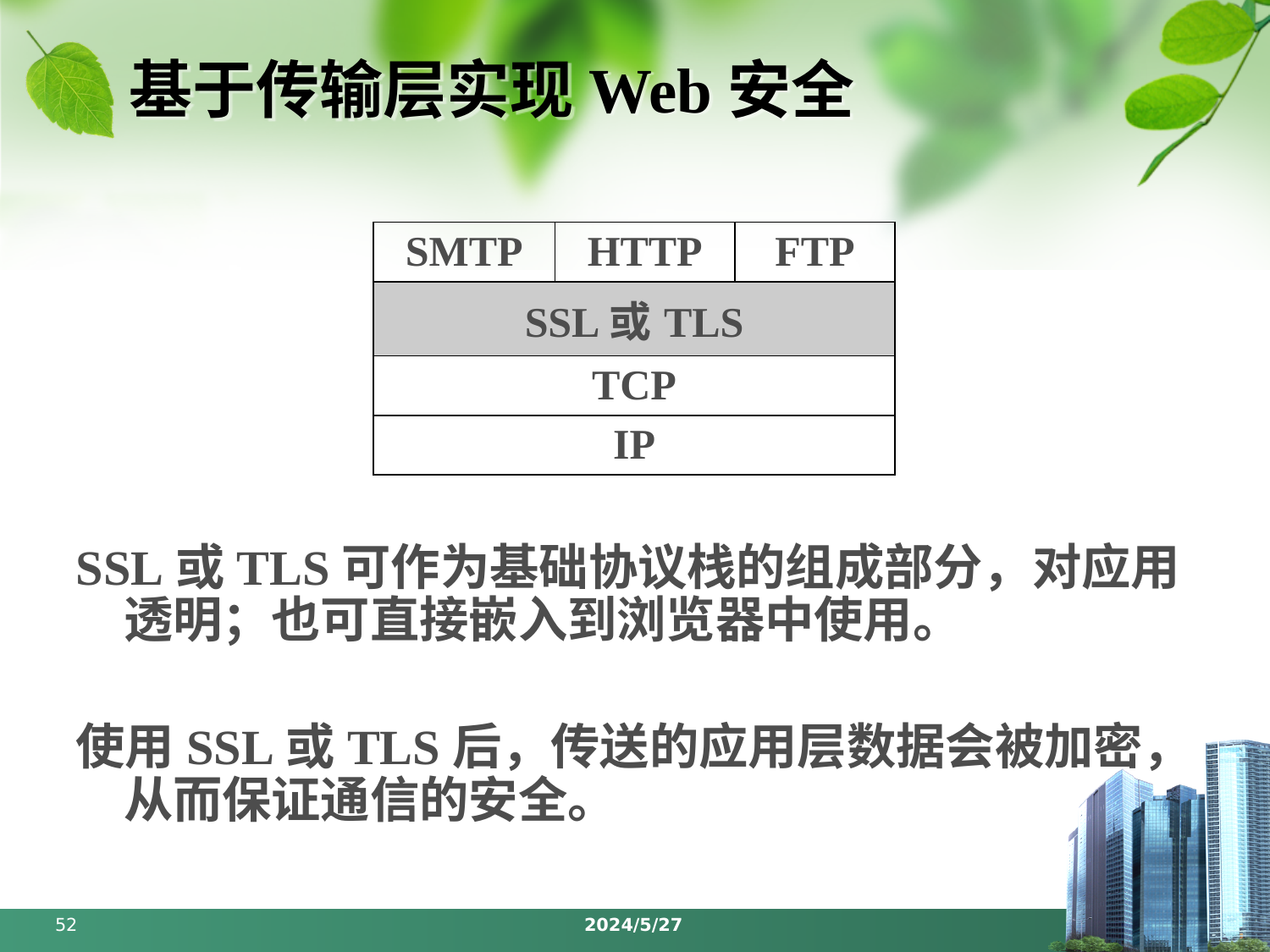

# 基于传输层实现Web安全
| SMTP | HTTP | FTP |
| --- | --- | --- |
| SSL或TLS |  |  |
| TCP |  |  |
| IP |  |  |
SSL或TLS可作为基础协议栈的组成部分，对应用透明；也可直接嵌入到浏览器中使用。

使用SSL或TLS后，传送的应用层数据会被加密，从而保证通信的安全。
52
2024/5/27